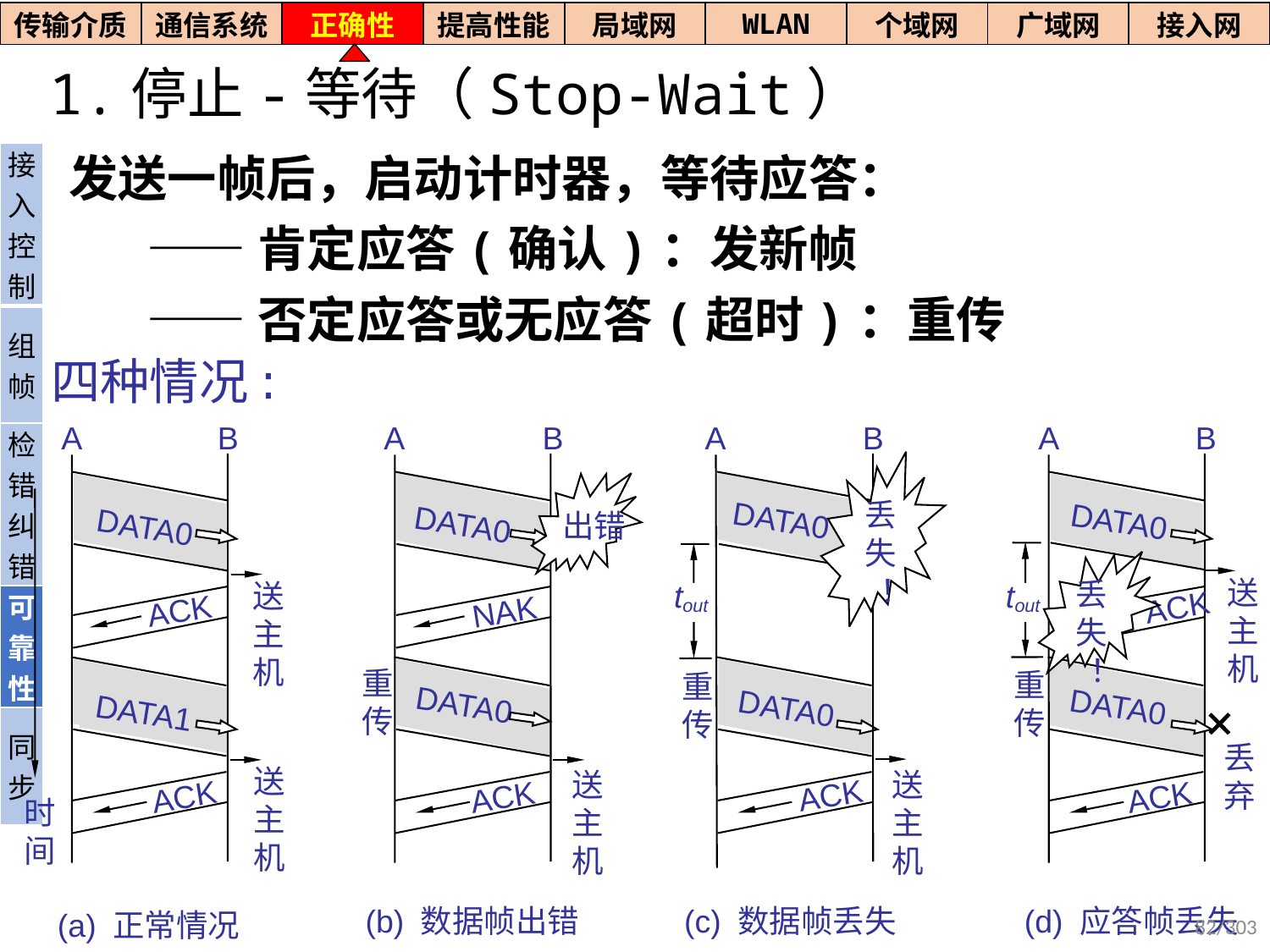

| 传输介质 | 通信系统 | 正确性 | 提高性能 | 局域网 | WLAN | 个域网 | 广域网 | 接入网 |
| --- | --- | --- | --- | --- | --- | --- | --- | --- |

# 1.停止-等待（Stop-Wait）
| 接入控制 |
| --- |
| 组帧 |
| 检错纠错 |
| 可靠性 |
| 同步 |
发送一帧后，启动计时器，等待应答：
       ——肯定应答(确认)：发新帧
       ——否定应答或无应答(超时)：重传

四种情况:
A
B
A
B

出错

DATA0

NAK

重
传

DATA0

送
主
机

ACK

(b) 数据帧出错
A
B

丢
失
 ！
DATA0

tout

重
传

DATA0

送
主
机

ACK

(c) 数据帧丢失
A
B

DATA0

送
主
机
丢
失
 ！
tout

ACK

重
传
DATA0

丢
弃
ACK

(d) 应答帧丢失

DATA0

送
主
机

ACK

DATA1

送
主
机

ACK

时
间

(a) 正常情况
82/303